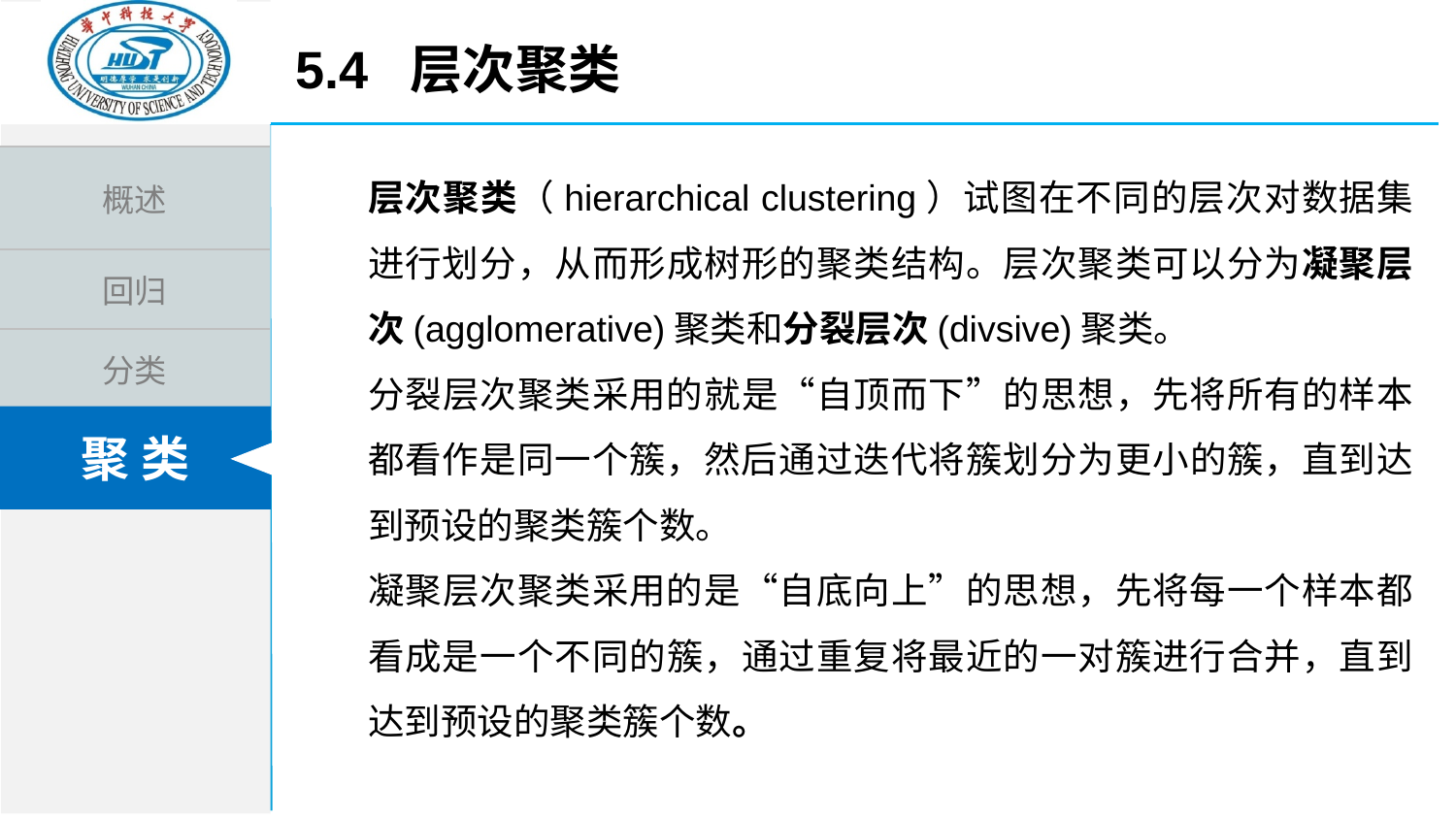

5.4  层次聚类
层次聚类（hierarchical clustering）试图在不同的层次对数据集进行划分，从而形成树形的聚类结构。层次聚类可以分为凝聚层次(agglomerative)聚类和分裂层次(divsive)聚类。
分裂层次聚类采用的就是“自顶而下”的思想，先将所有的样本都看作是同一个簇，然后通过迭代将簇划分为更小的簇，直到达到预设的聚类簇个数。
凝聚层次聚类采用的是“自底向上”的思想，先将每一个样本都看成是一个不同的簇，通过重复将最近的一对簇进行合并，直到达到预设的聚类簇个数。